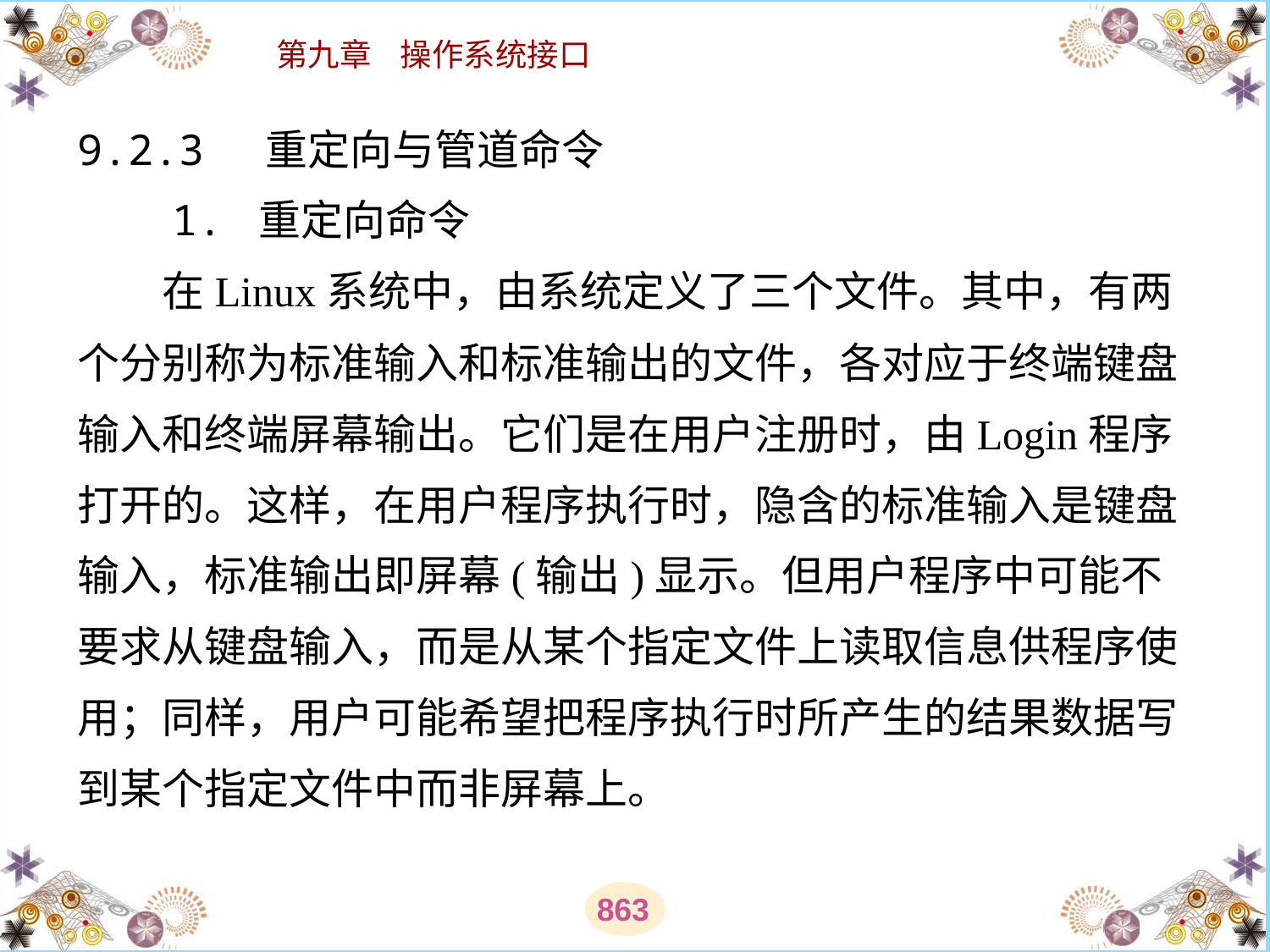

# 9.2.3  重定向与管道命令 　　1. 重定向命令 　　在Linux系统中，由系统定义了三个文件。其中，有两个分别称为标准输入和标准输出的文件，各对应于终端键盘输入和终端屏幕输出。它们是在用户注册时，由Login程序打开的。这样，在用户程序执行时，隐含的标准输入是键盘输入，标准输出即屏幕(输出)显示。但用户程序中可能不要求从键盘输入，而是从某个指定文件上读取信息供程序使用；同样，用户可能希望把程序执行时所产生的结果数据写到某个指定文件中而非屏幕上。